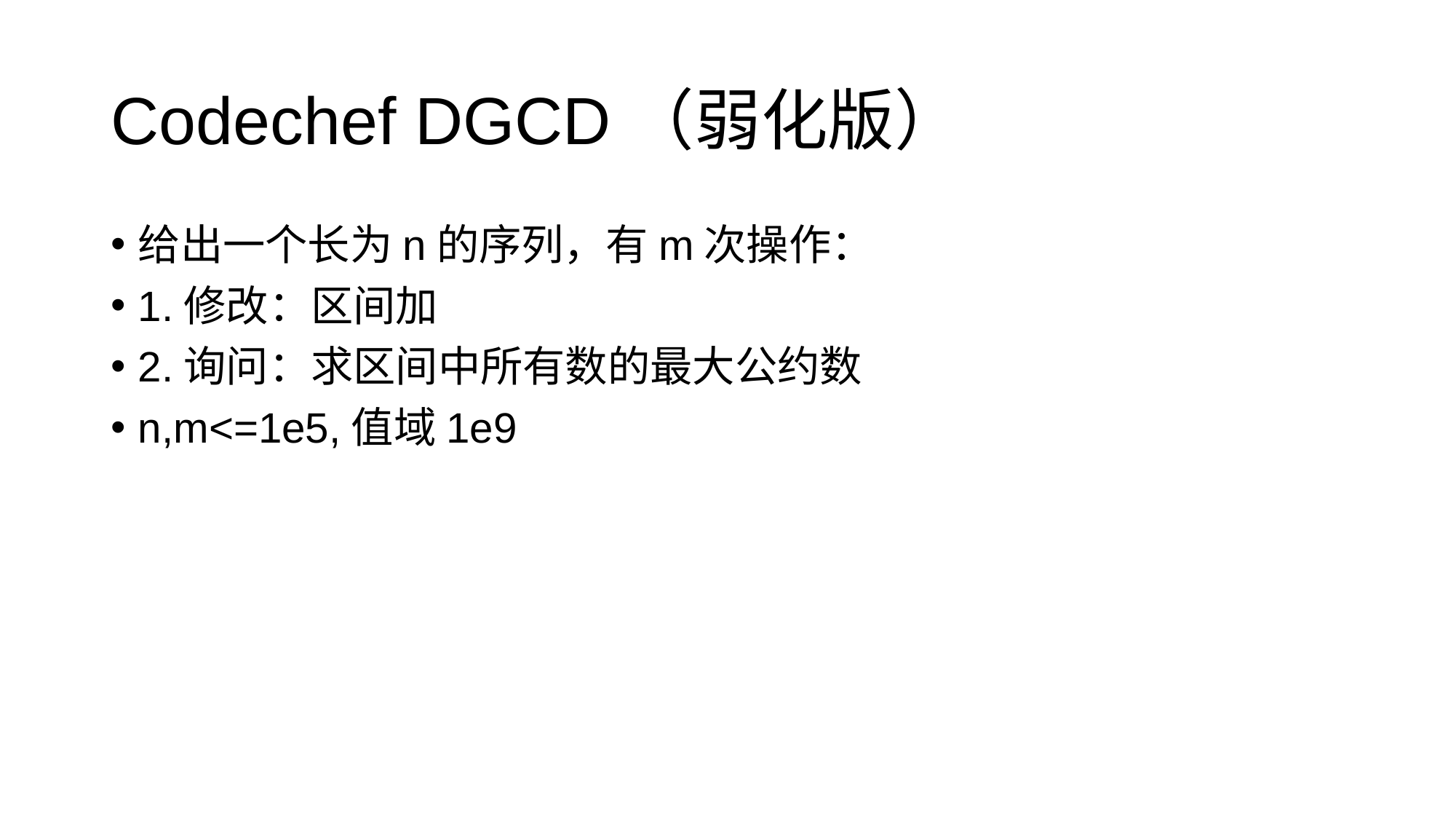

# Codechef DGCD（弱化版）
给出一个长为n的序列，有m次操作：
1.修改：区间加
2.询问：求区间中所有数的最大公约数
n,m<=1e5,值域1e9